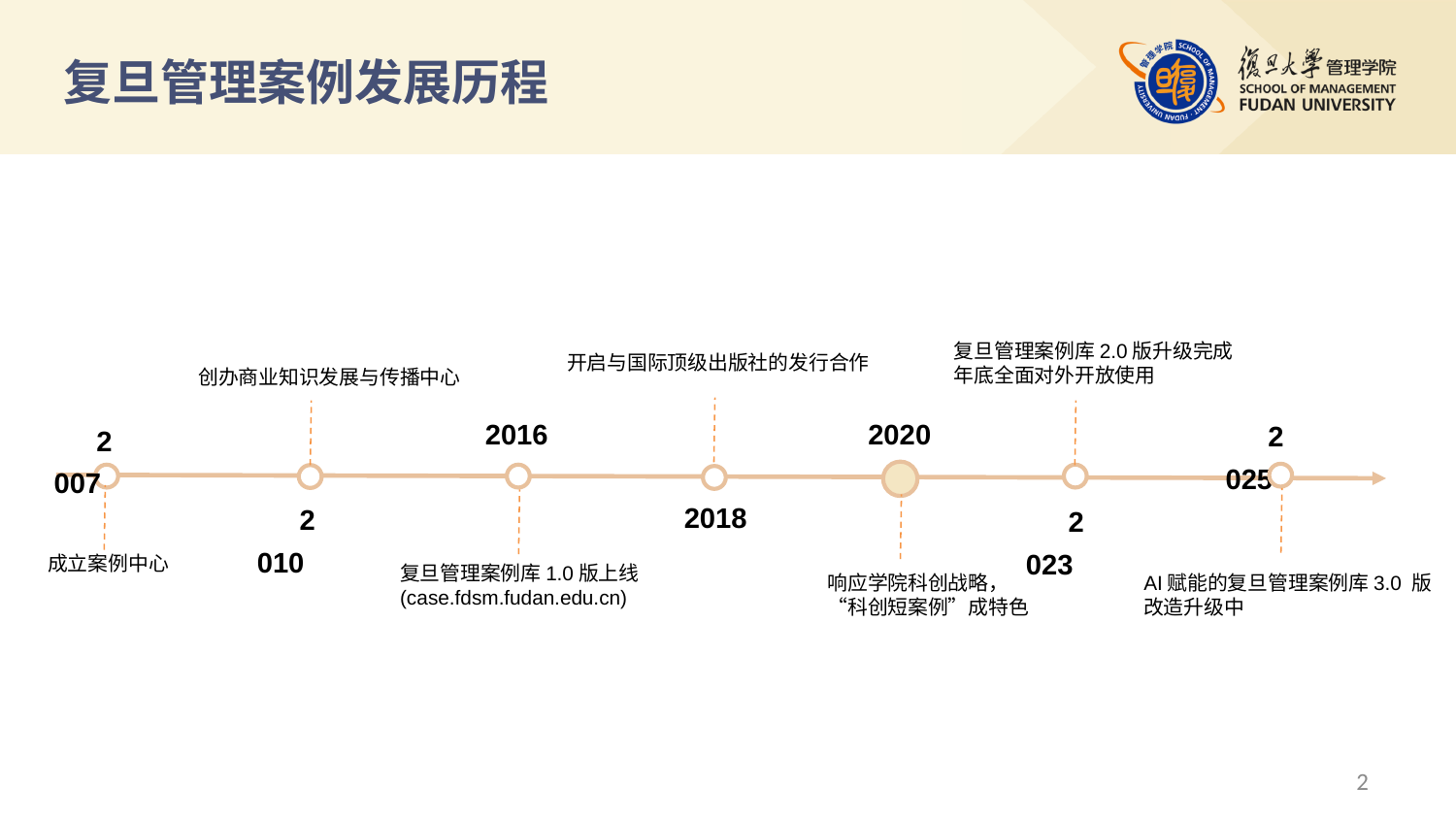

# 复旦管理案例发展历程
复旦管理案例库2.0版升级完成
年底全面对外开放使用
开启与国际顶级出版社的发行合作
创办商业知识发展与传播中心
2025
2007
2016
2020

2010
2023
2018
成立案例中心
复旦管理案例库1.0版上线(case.fdsm.fudan.edu.cn)
响应学院科创战略，“科创短案例”成特色
AI赋能的复旦管理案例库3.0 版
改造升级中
2